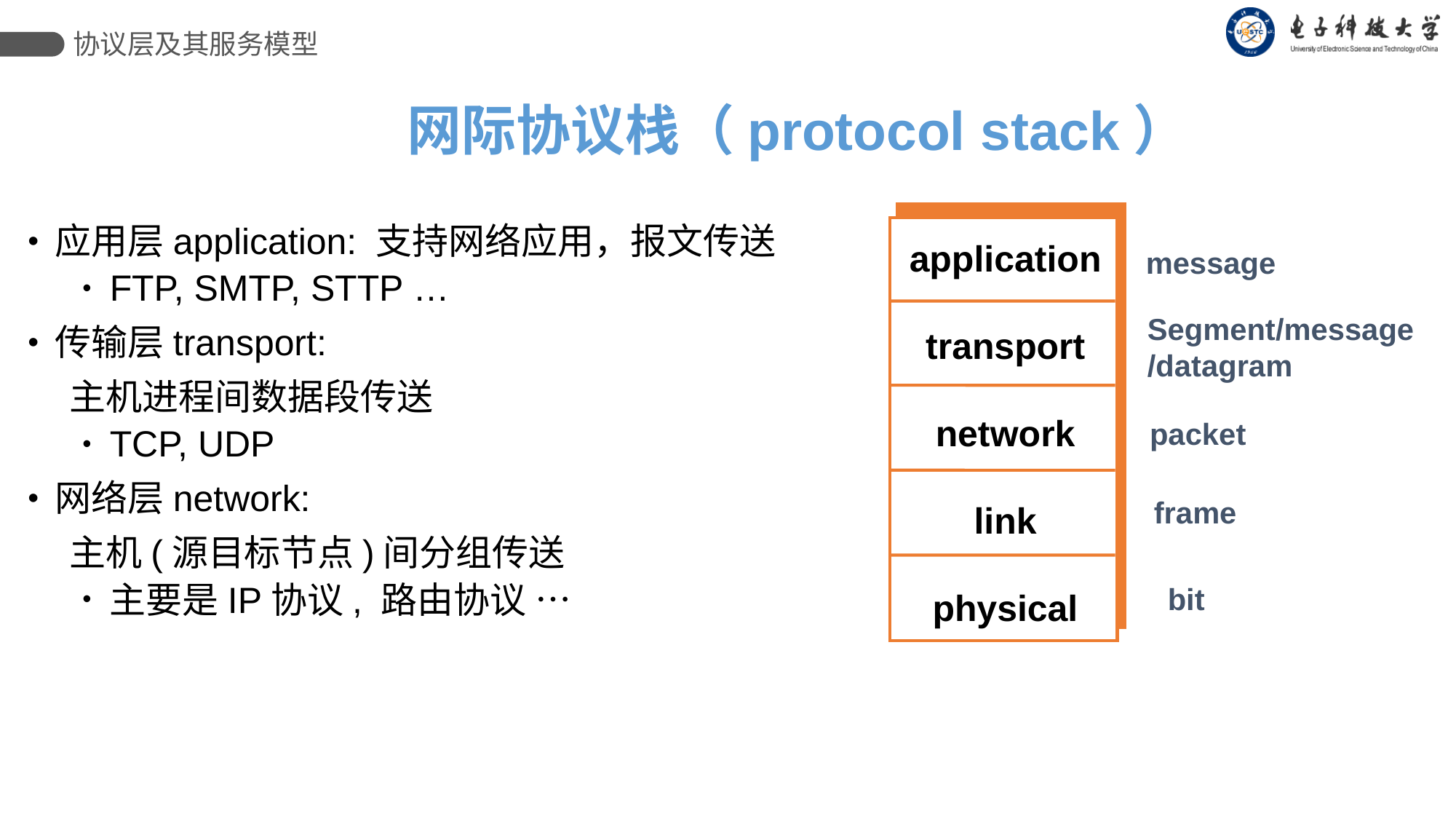

协议层及其服务模型

                  网际协议栈（protocol stack）

application

transport

network

link

physical

应用层application: 支持网络应用，报文传送
FTP, SMTP, STTP …
传输层transport:
    主机进程间数据段传送
TCP, UDP
网络层network:
    主机(源目标节点)间分组传送
主要是IP协议, 路由协议 …

message
Segment/message
/datagram
packet
frame
bit